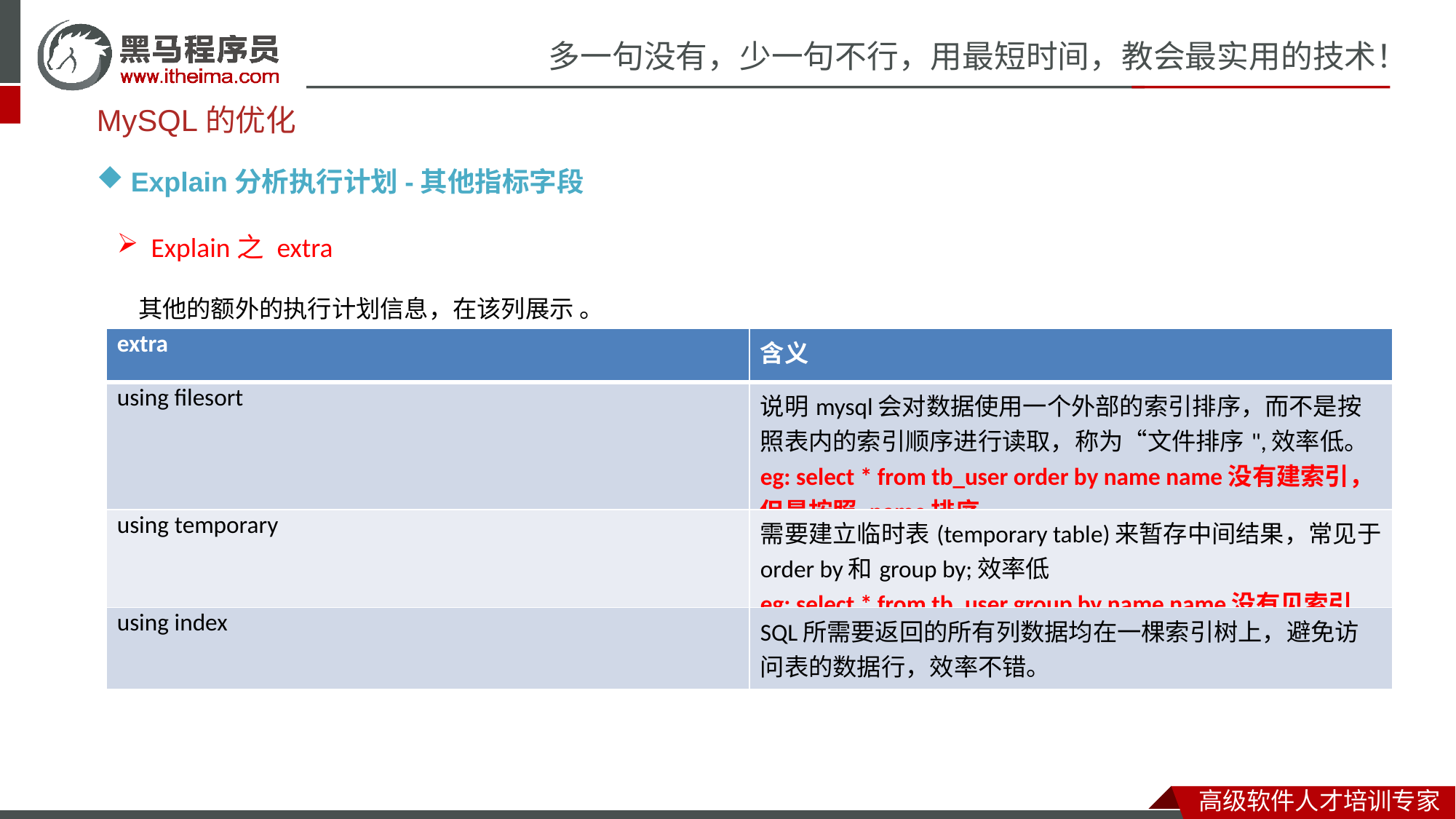

MySQL的优化
Explain分析执行计划-其他指标字段
Explain之 extra
其他的额外的执行计划信息，在该列展示 。
| extra | 含义 |
| --- | --- |
| using filesort | 说明mysql会对数据使用一个外部的索引排序，而不是按照表内的索引顺序进行读取，称为“文件排序",效率低。 eg: select \* from tb\_user order by name name没有建索引，但是按照 name排序 |
| using temporary | 需要建立临时表(temporary table)来暂存中间结果，常见于order by和group by;效率低 eg: select \* from tb\_user group by name name没有见索引 |
| using index | SQL所需要返回的所有列数据均在一棵索引树上，避免访问表的数据行，效率不错。 |